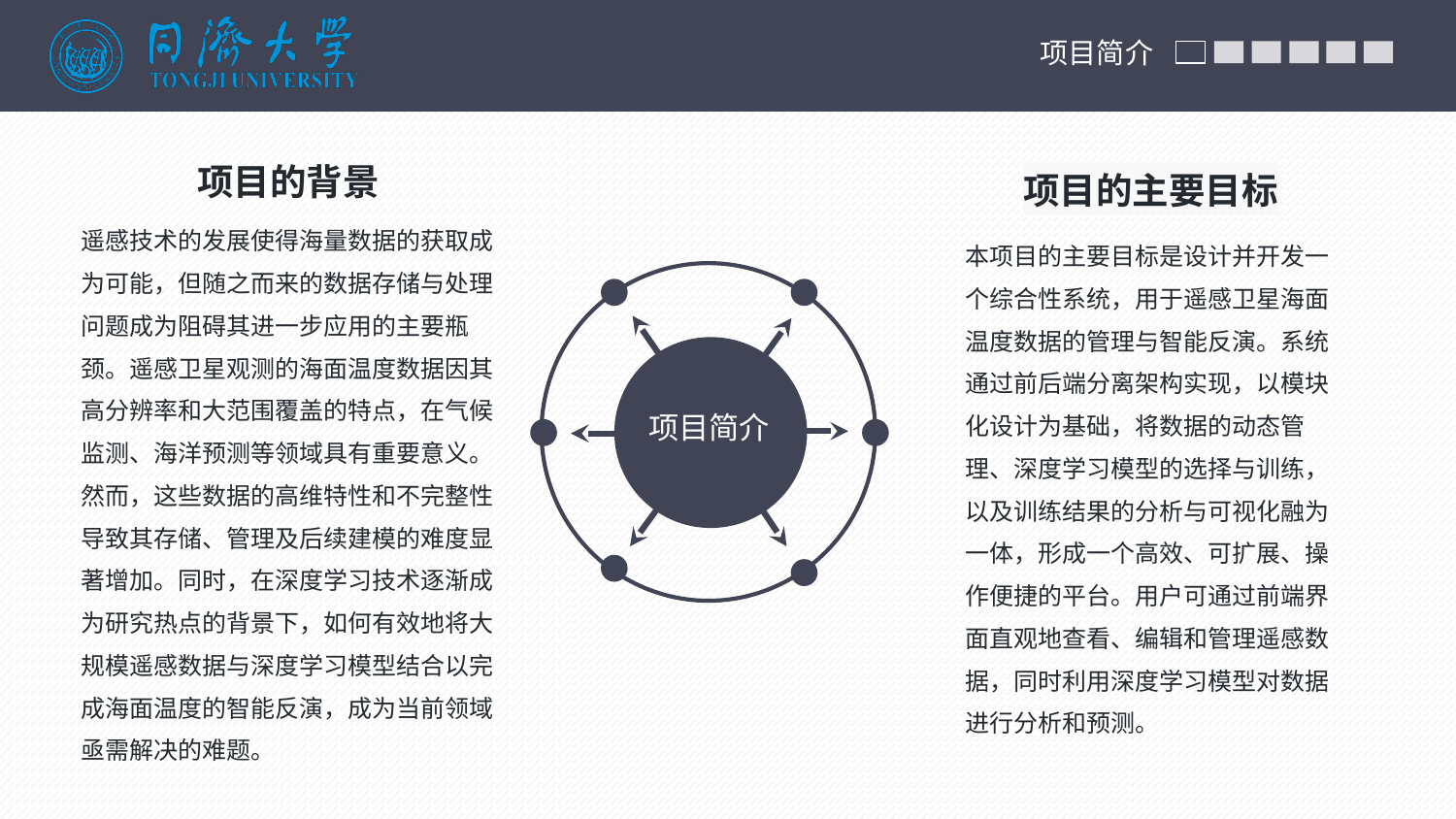

项目简介

项目的背景
遥感技术的发展使得海量数据的获取成为可能，但随之而来的数据存储与处理问题成为阻碍其进一步应用的主要瓶颈。遥感卫星观测的海面温度数据因其高分辨率和大范围覆盖的特点，在气候监测、海洋预测等领域具有重要意义。然而，这些数据的高维特性和不完整性导致其存储、管理及后续建模的难度显著增加。同时，在深度学习技术逐渐成为研究热点的背景下，如何有效地将大规模遥感数据与深度学习模型结合以完成海面温度的智能反演，成为当前领域亟需解决的难题。
项目的主要目标
本项目的主要目标是设计并开发一个综合性系统，用于遥感卫星海面温度数据的管理与智能反演。系统通过前后端分离架构实现，以模块化设计为基础，将数据的动态管理、深度学习模型的选择与训练，以及训练结果的分析与可视化融为一体，形成一个高效、可扩展、操作便捷的平台。用户可通过前端界面直观地查看、编辑和管理遥感数据，同时利用深度学习模型对数据进行分析和预测。

项目简介